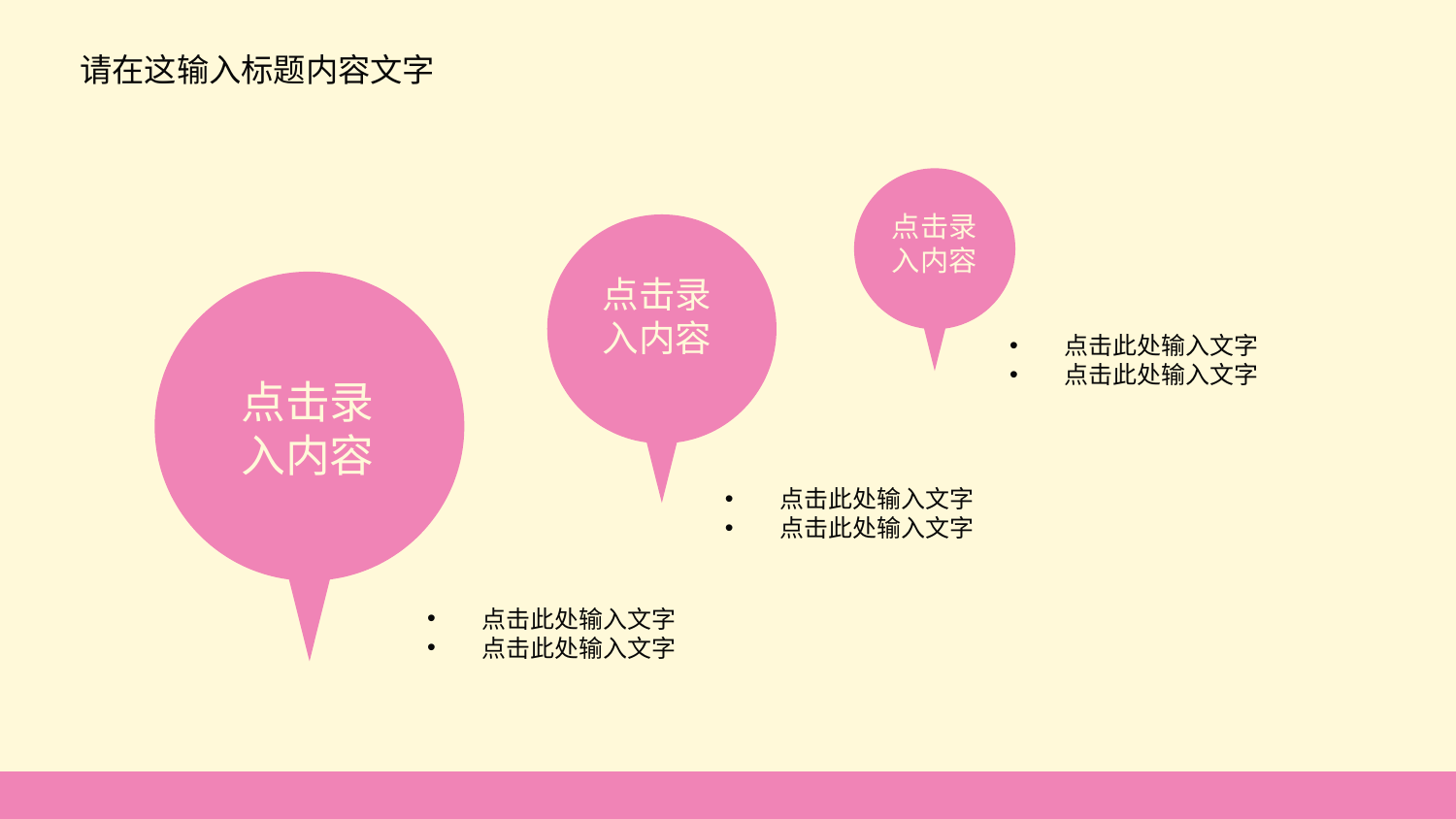

请在这输入标题内容文字

点击录
入内容
点击此处输入文字
点击此处输入文字

点击录
入内容
点击此处输入文字
点击此处输入文字

点击录
入内容
点击此处输入文字
点击此处输入文字